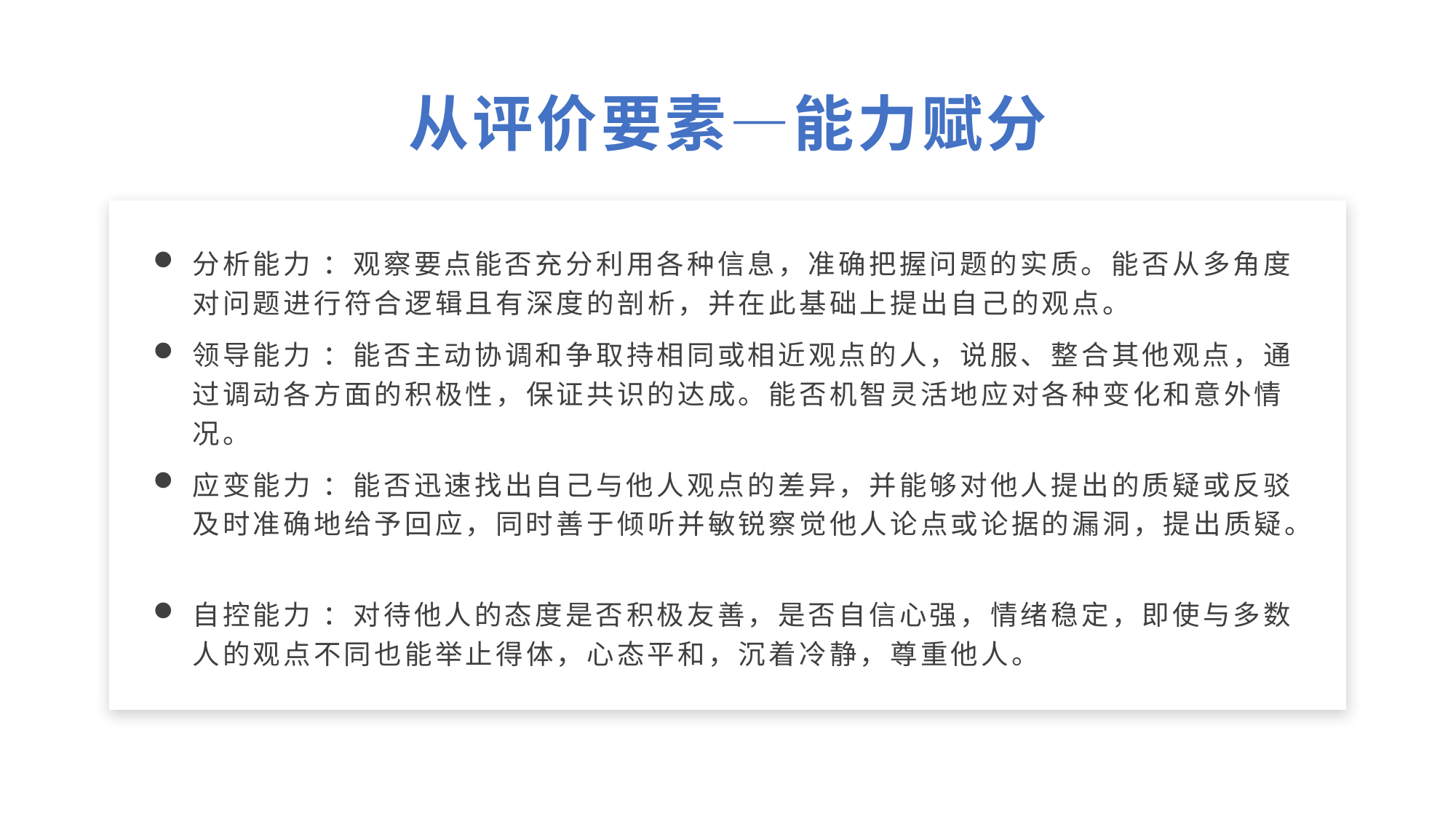

从评价要素—能力赋分

分析能力 ：观察要点能否充分利用各种信息，准确把握问题的实质。能否从多角度对问题进行符合逻辑且有深度的剖析，并在此基础上提出自己的观点。
领导能力 ：能否主动协调和争取持相同或相近观点的人，说服、整合其他观点，通过调动各方面的积极性，保证共识的达成。能否机智灵活地应对各种变化和意外情况。
应变能力 ：能否迅速找出自己与他人观点的差异，并能够对他人提出的质疑或反驳及时准确地给予回应，同时善于倾听并敏锐察觉他人论点或论据的漏洞，提出质疑。
自控能力 ：对待他人的态度是否积极友善，是否自信心强，情绪稳定，即使与多数人的观点不同也能举止得体，心态平和，沉着冷静，尊重他人。